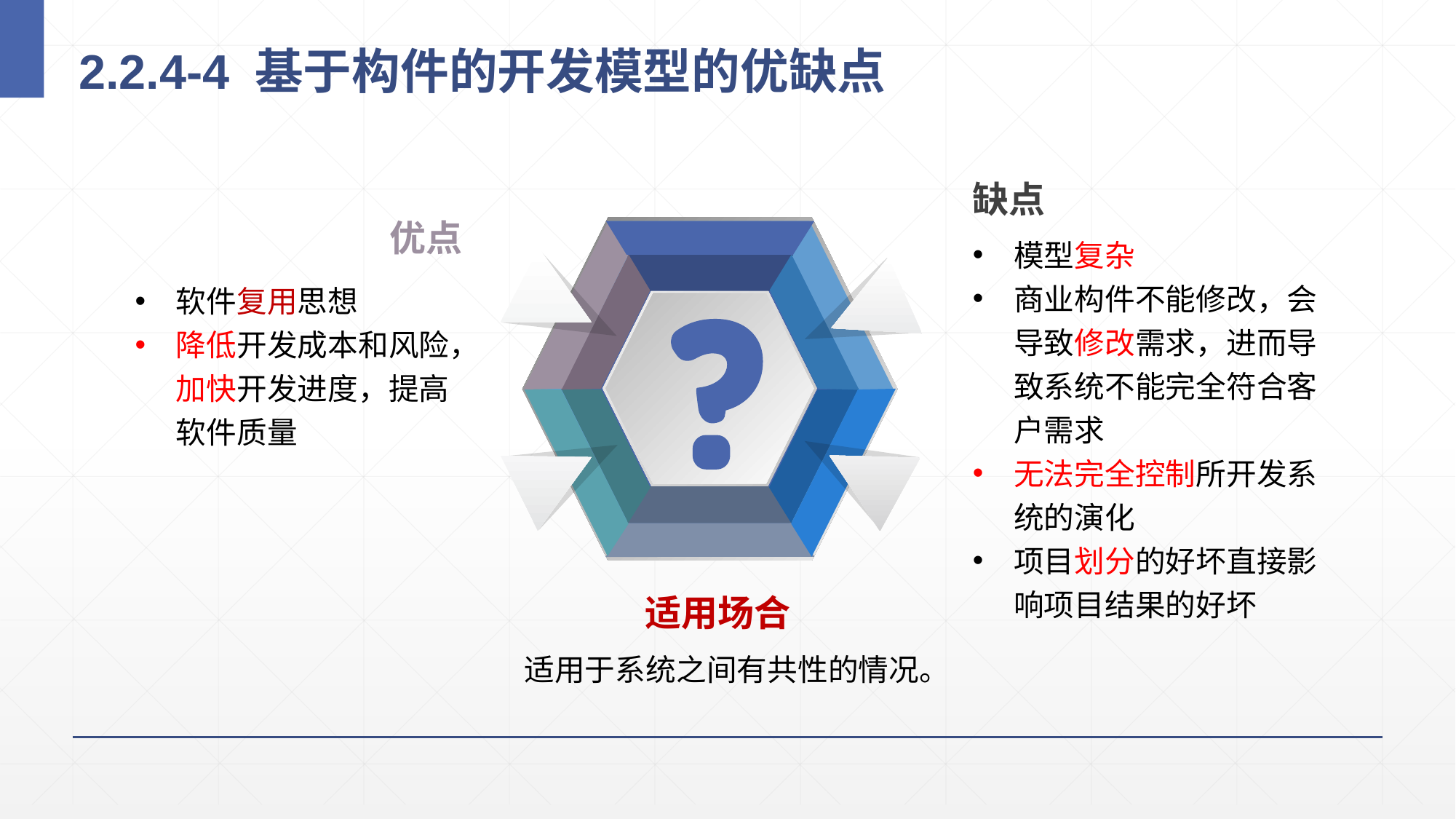

# 2.2.4-4 基于构件的开发模型的优缺点
缺点
模型复杂
商业构件不能修改，会导致修改需求，进而导致系统不能完全符合客户需求
无法完全控制所开发系统的演化
项目划分的好坏直接影响项目结果的好坏
优点
软件复用思想
降低开发成本和风险，加快开发进度，提高软件质量

适用场合
适用于系统之间有共性的情况。